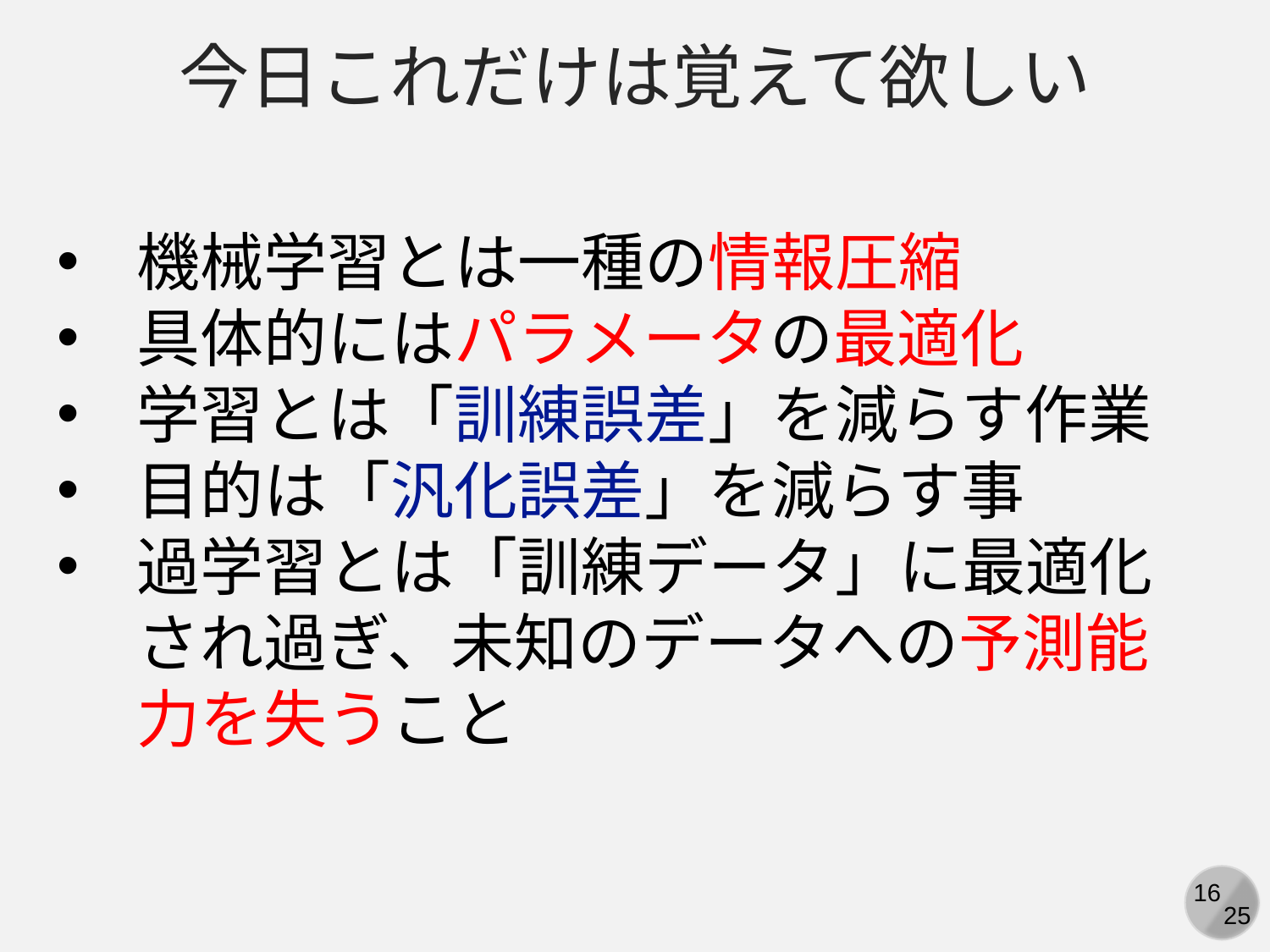

今日これだけは覚えて欲しい
機械学習とは一種の情報圧縮
具体的にはパラメータの最適化
学習とは「訓練誤差」を減らす作業
目的は「汎化誤差」を減らす事
過学習とは「訓練データ」に最適化され過ぎ、未知のデータへの予測能力を失うこと